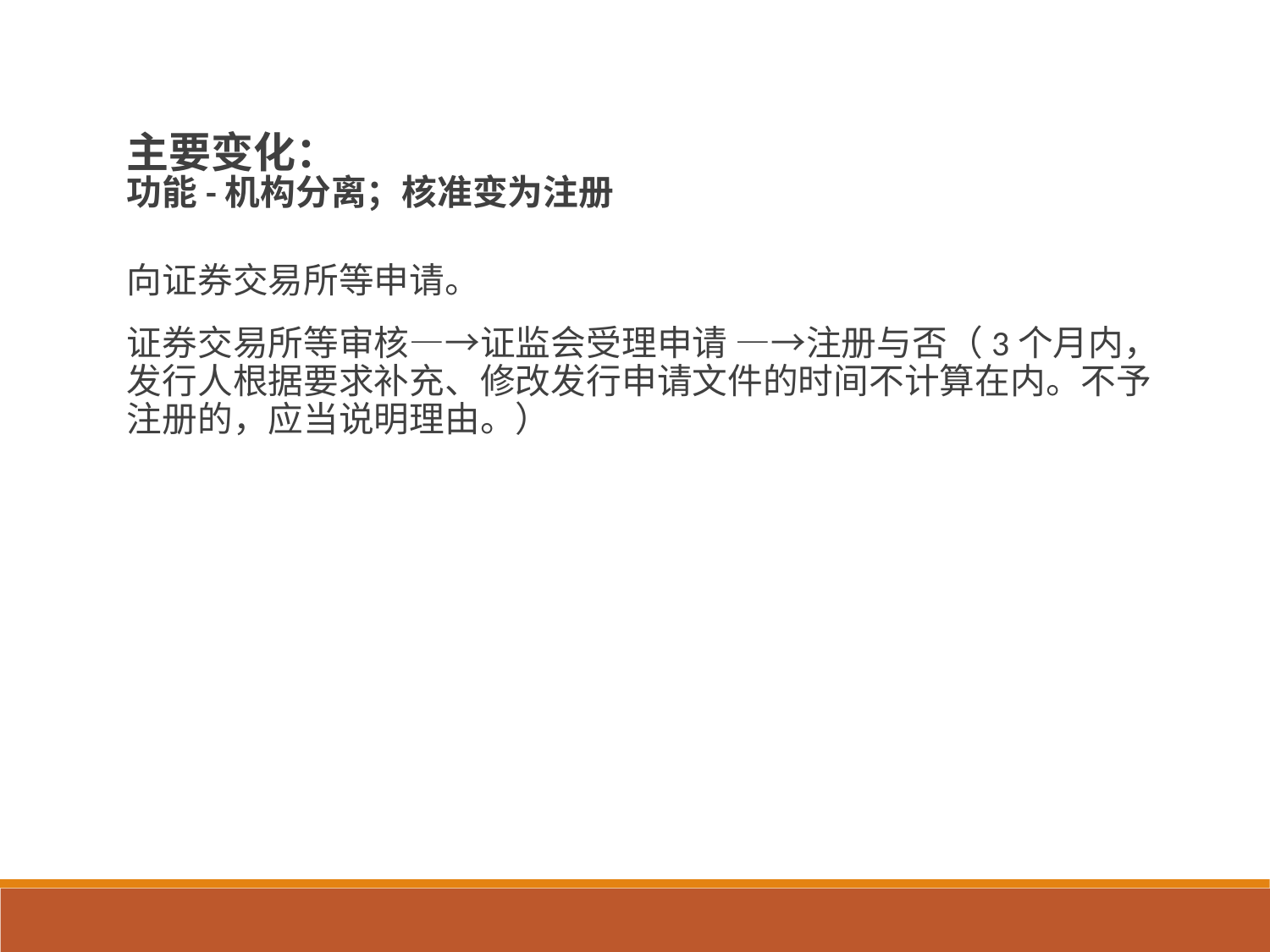

# 主要变化： 功能-机构分离；核准变为注册
向证券交易所等申请。
证券交易所等审核—→证监会受理申请 —→注册与否（3个月内，发行人根据要求补充、修改发行申请文件的时间不计算在内。不予注册的，应当说明理由。）